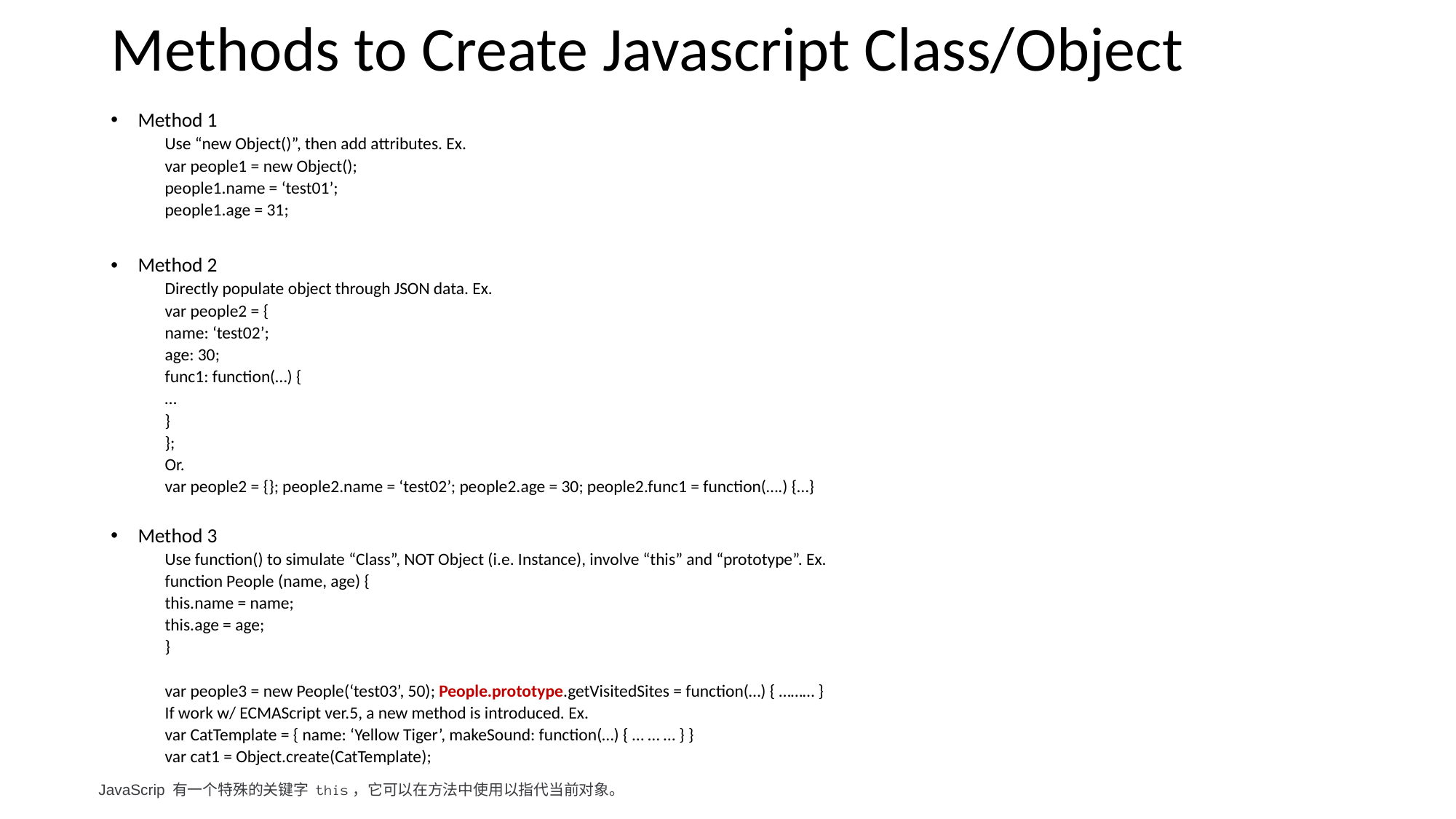

# Methods to Create Javascript Class/Object
Method 1
Use “new Object()”, then add attributes. Ex.
var people1 = new Object();
people1.name = ‘test01’;
people1.age = 31;

Method 2
Directly populate object through JSON data. Ex.
var people2 = {
	name: ‘test02’;
	age: 30;
	func1: function(…) {
		…
	}
};
Or.
var people2 = {}; people2.name = ‘test02’; people2.age = 30; people2.func1 = function(….) {…}

Method 3
Use function() to simulate “Class”, NOT Object (i.e. Instance), involve “this” and “prototype”. Ex.
function People (name, age) {
	this.name = name;
	this.age = age;
}

var people3 = new People(‘test03’, 50); People.prototype.getVisitedSites = function(…) { ……… }
If work w/ ECMAScript ver.5, a new method is introduced. Ex.
var CatTemplate = { name: ‘Yellow Tiger’, makeSound: function(…) { … … … } }
var cat1 = Object.create(CatTemplate);

JavaScrip 有一个特殊的关键字 this，它可以在方法中使用以指代当前对象。